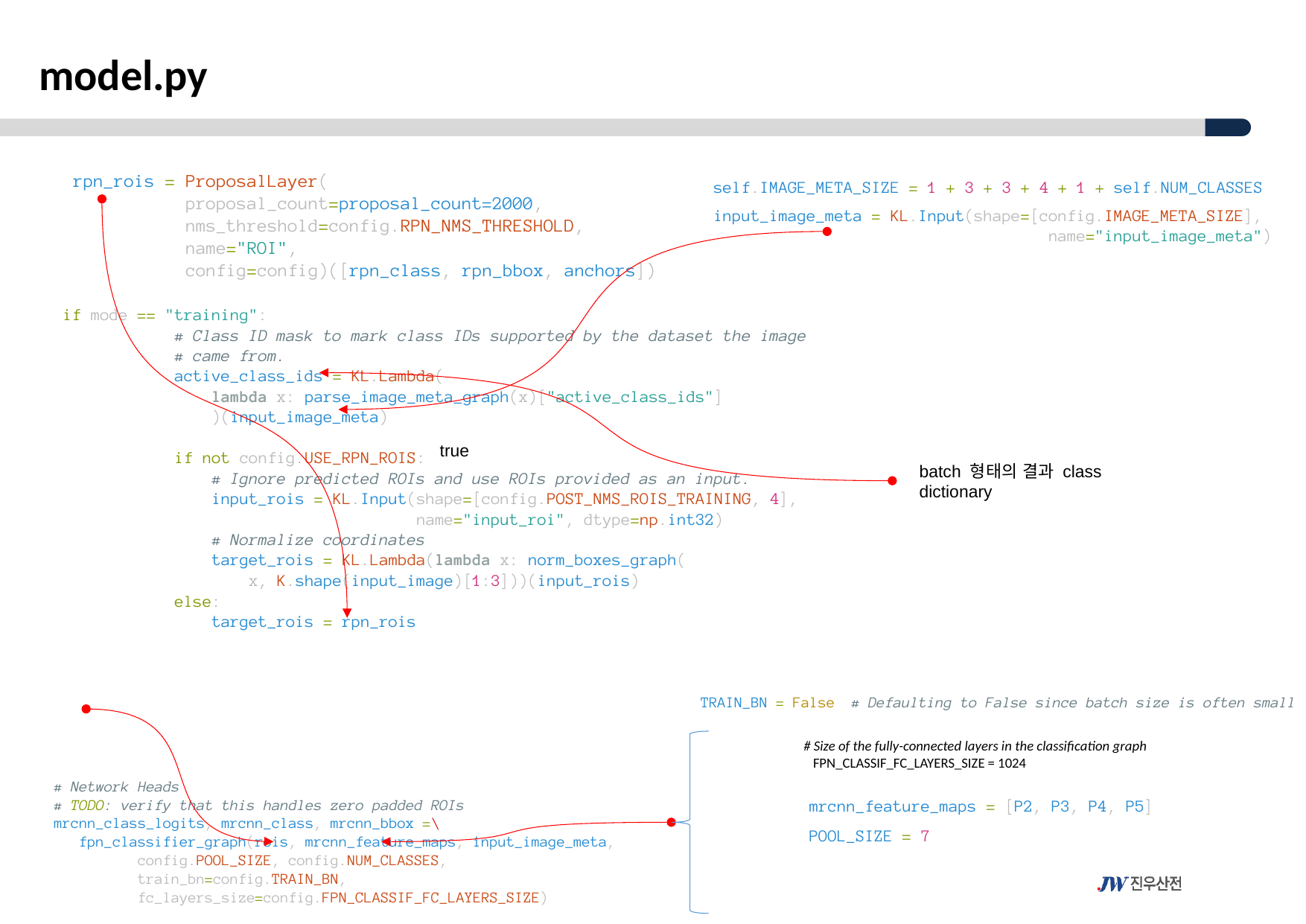

model.py
 rpn_rois = ProposalLayer(
            proposal_count=proposal_count=2000,
            nms_threshold=config.RPN_NMS_THRESHOLD,
            name="ROI",
            config=config)([rpn_class, rpn_bbox, anchors])
self.IMAGE_META_SIZE = 1 + 3 + 3 + 4 + 1 + self.NUM_CLASSES
input_image_meta = KL.Input(shape=[config.IMAGE_META_SIZE],
                                    name="input_image_meta")
if mode == "training":
            # Class ID mask to mark class IDs supported by the dataset the image
            # came from.
            active_class_ids = KL.Lambda(
                lambda x: parse_image_meta_graph(x)["active_class_ids"]
                )(input_image_meta)
            if not config.USE_RPN_ROIS:
                # Ignore predicted ROIs and use ROIs provided as an input.
                input_rois = KL.Input(shape=[config.POST_NMS_ROIS_TRAINING, 4],
                                      name="input_roi", dtype=np.int32)
                # Normalize coordinates
                target_rois = KL.Lambda(lambda x: norm_boxes_graph(
                    x, K.shape(input_image)[1:3]))(input_rois)
            else:
                target_rois = rpn_rois
true
batch 형태의 결과 class dictionary
TRAIN_BN = False  # Defaulting to False since batch size is often small

 # Size of the fully-connected layers in the classification graph
    FPN_CLASSIF_FC_LAYERS_SIZE = 1024
 # Network Heads
 # TODO: verify that this handles zero padded ROIs
 mrcnn_class_logits, mrcnn_class, mrcnn_bbox =\
    fpn_classifier_graph(rois, mrcnn_feature_maps, input_image_meta,
           config.POOL_SIZE, config.NUM_CLASSES,
           train_bn=config.TRAIN_BN,
           fc_layers_size=config.FPN_CLASSIF_FC_LAYERS_SIZE)
mrcnn_feature_maps = [P2, P3, P4, P5]
 POOL_SIZE = 7